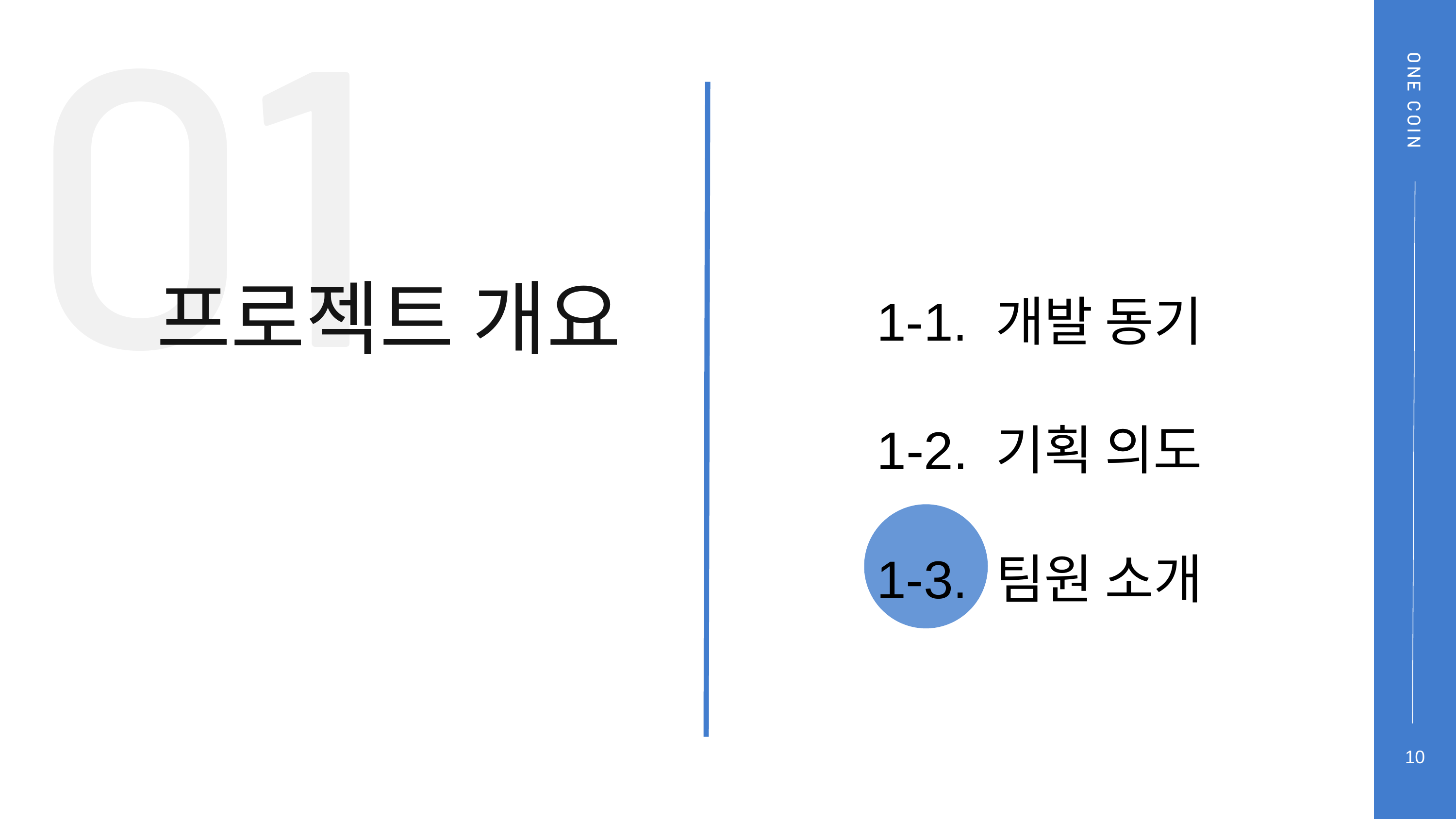

01

ONE COIN

프로젝트 개요
1-1. 개발 동기
1-2. 기획 의도
1-3. 팀원 소개

10